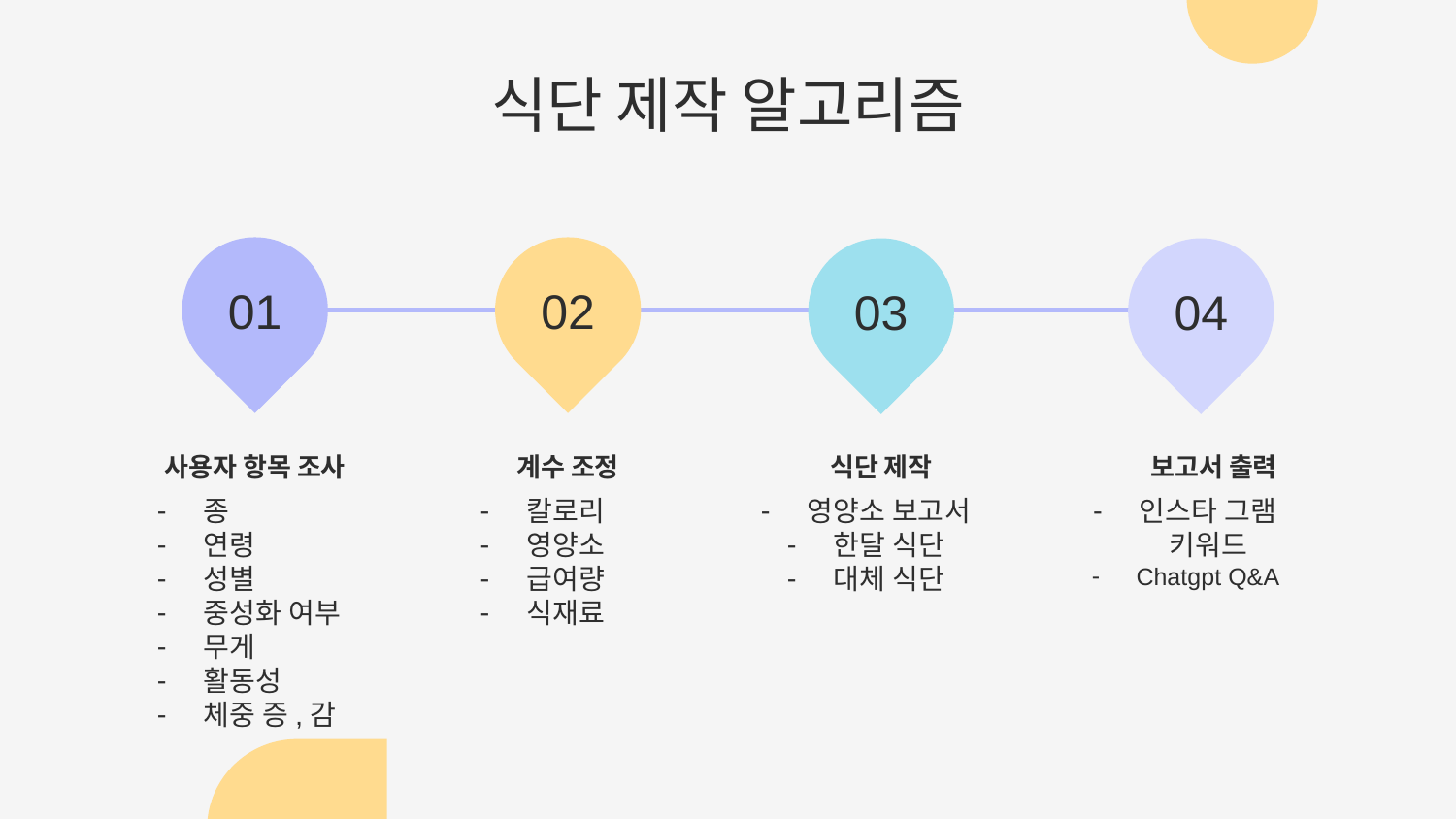

# 식단 제작 알고리즘

02
01
04
03
계수 조정
사용자 항목 조사
식단 제작
 보고서 출력
종
연령
성별
중성화 여부
무게
활동성
체중 증,감
칼로리
영양소
급여량
식재료
영양소 보고서
한달 식단
대체 식단
인스타 그램 키워드
Chatgpt Q&A